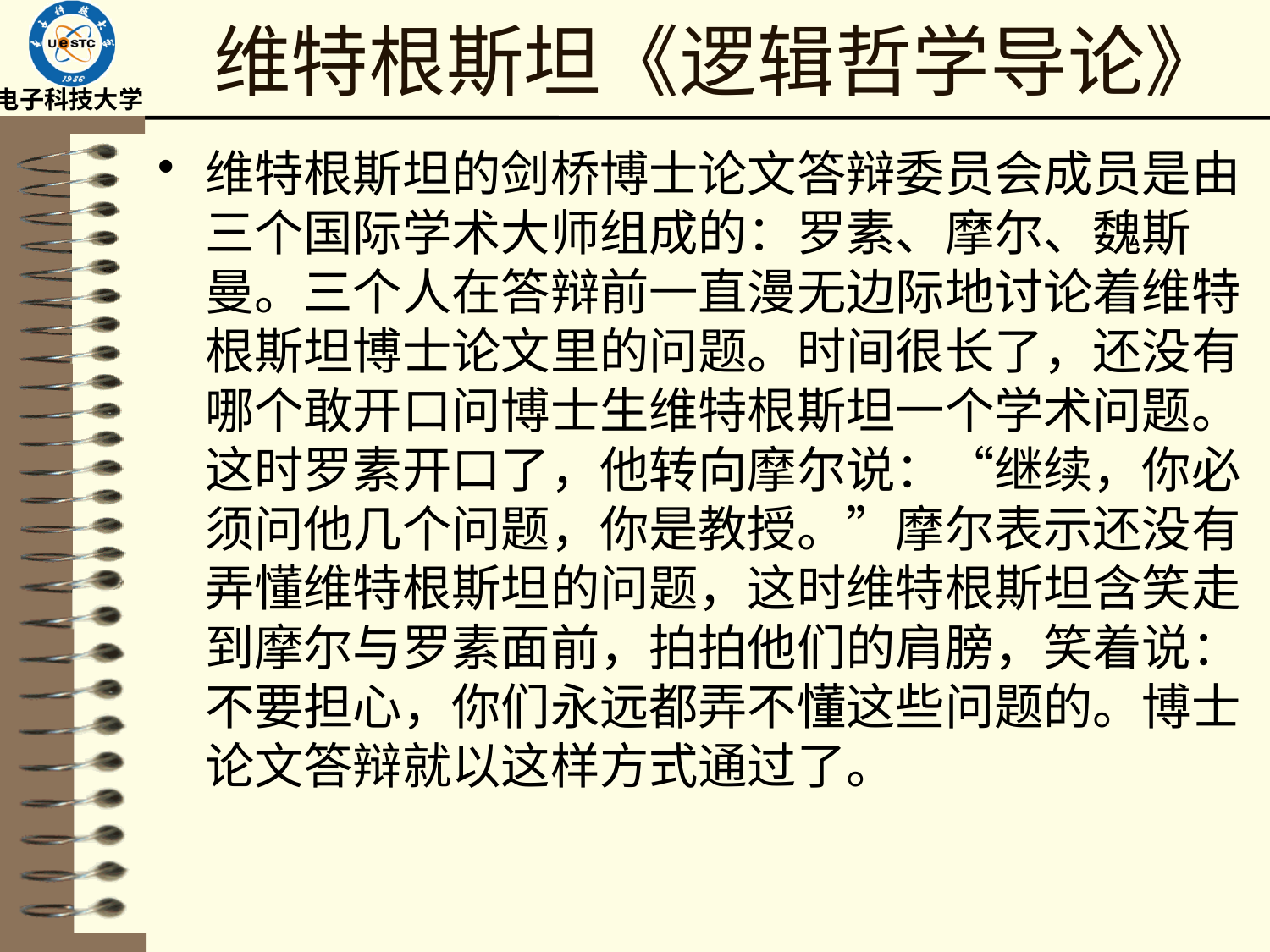

# 维特根斯坦《逻辑哲学导论》
维特根斯坦的剑桥博士论文答辩委员会成员是由三个国际学术大师组成的：罗素、摩尔、魏斯曼。三个人在答辩前一直漫无边际地讨论着维特根斯坦博士论文里的问题。时间很长了，还没有哪个敢开口问博士生维特根斯坦一个学术问题。这时罗素开口了，他转向摩尔说：“继续，你必须问他几个问题，你是教授。”摩尔表示还没有弄懂维特根斯坦的问题，这时维特根斯坦含笑走到摩尔与罗素面前，拍拍他们的肩膀，笑着说：不要担心，你们永远都弄不懂这些问题的。博士论文答辩就以这样方式通过了。